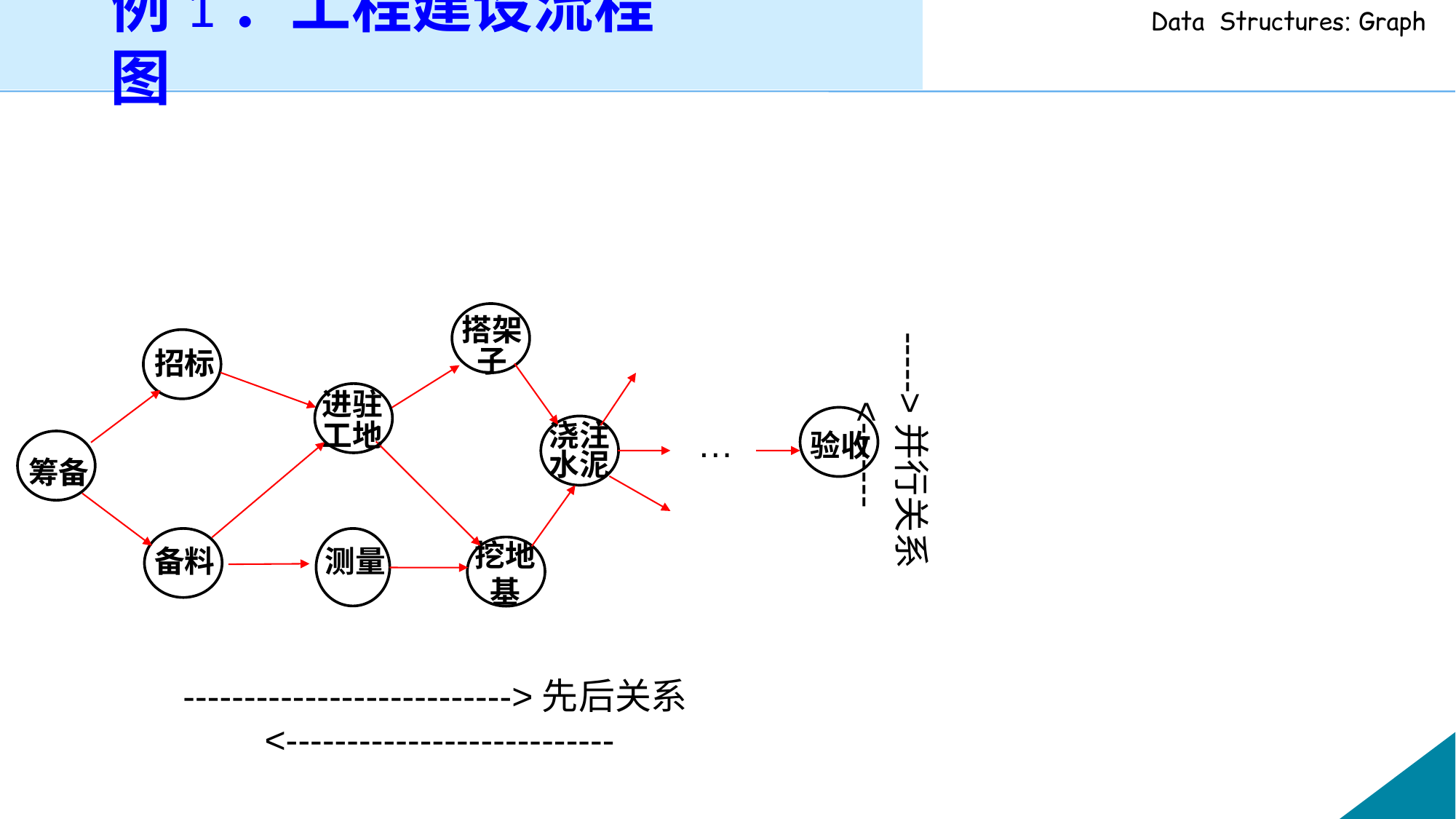

例1：工程建设流程图
----->并行关系<-------

搭架
子

招标

进驻
工地

…
浇注
水泥
验收

筹备

挖地基

备料
测量

--------------------------->先后关系<---------------------------